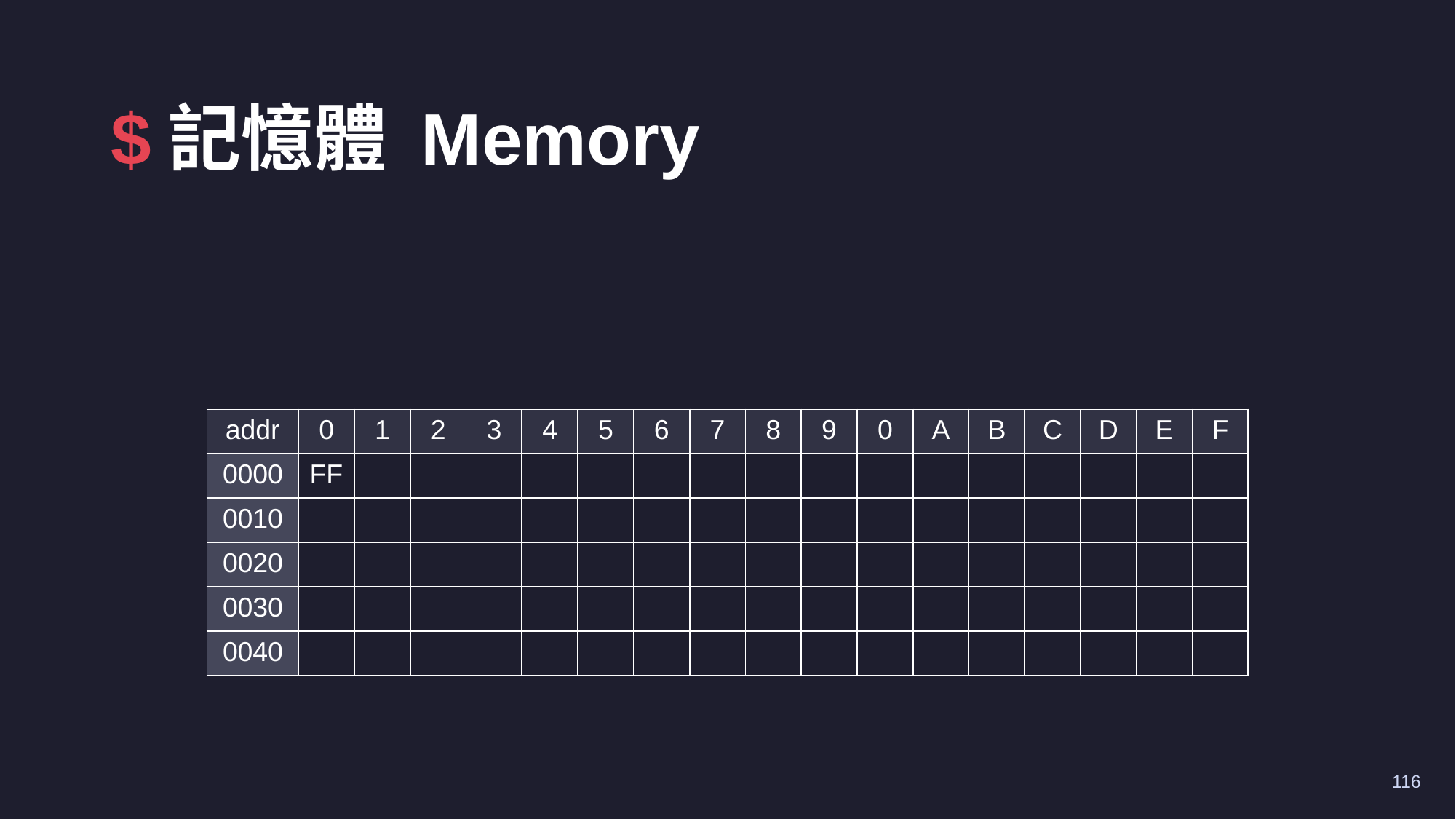

# $記憶體 Memory
| addr | 0 | 1 | 2 | 3 | 4 | 5 | 6 | 7 | 8 | 9 | 0 | A | B | C | D | E | F |
| --- | --- | --- | --- | --- | --- | --- | --- | --- | --- | --- | --- | --- | --- | --- | --- | --- | --- |
| 0000 | FF |  |  |  |  |  |  |  |  |  |  |  |  |  |  |  |  |
| 0010 |  |  |  |  |  |  |  |  |  |  |  |  |  |  |  |  |  |
| 0020 |  |  |  |  |  |  |  |  |  |  |  |  |  |  |  |  |  |
| 0030 |  |  |  |  |  |  |  |  |  |  |  |  |  |  |  |  |  |
| 0040 |  |  |  |  |  |  |  |  |  |  |  |  |  |  |  |  |  |
116